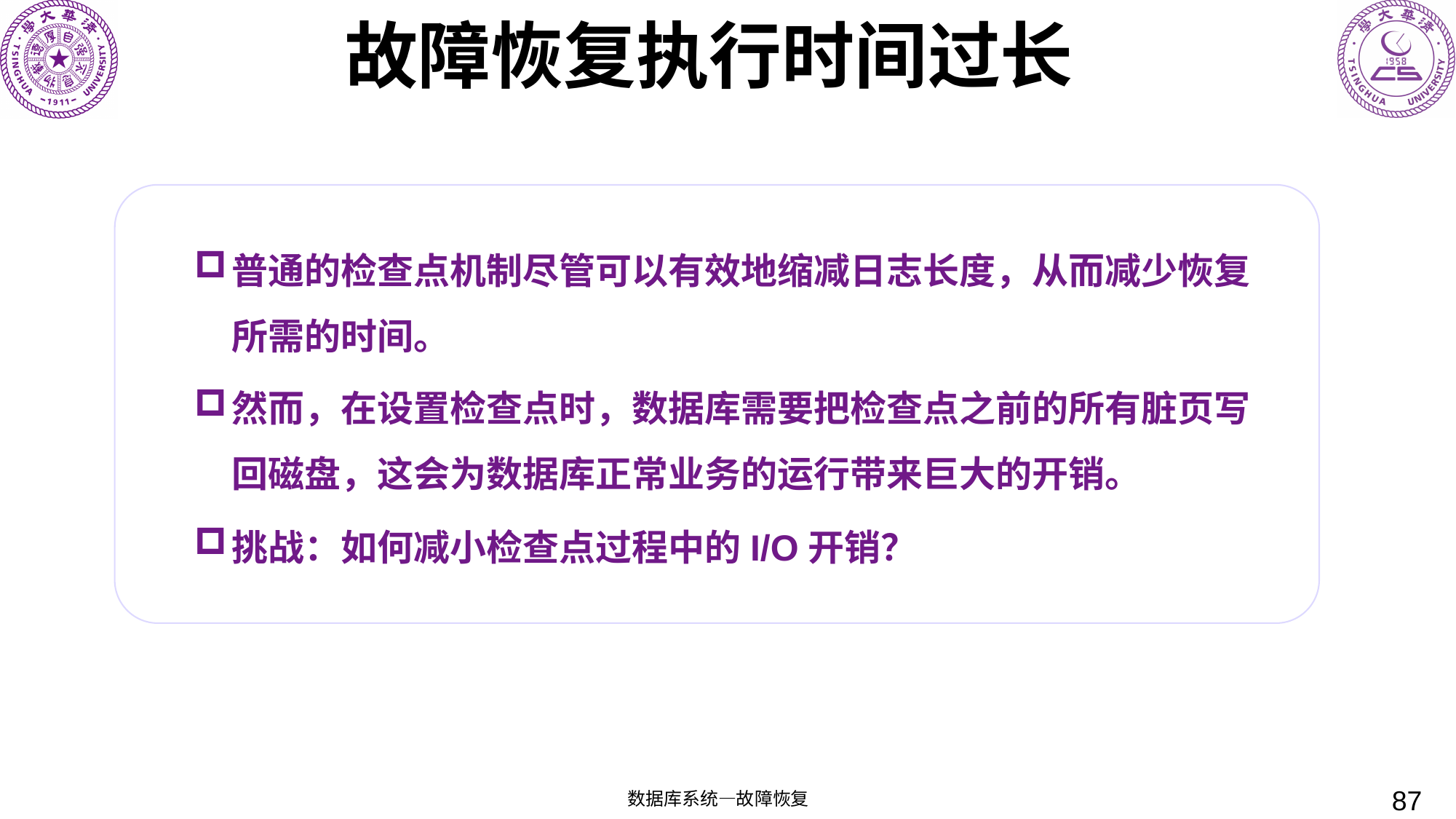

# 故障恢复执行时间过长

普通的检查点机制尽管可以有效地缩减日志长度，从而减少恢复所需的时间。
然而，在设置检查点时，数据库需要把检查点之前的所有脏页写回磁盘，这会为数据库正常业务的运行带来巨大的开销。
挑战：如何减小检查点过程中的I/O开销？
87
数据库系统—故障恢复